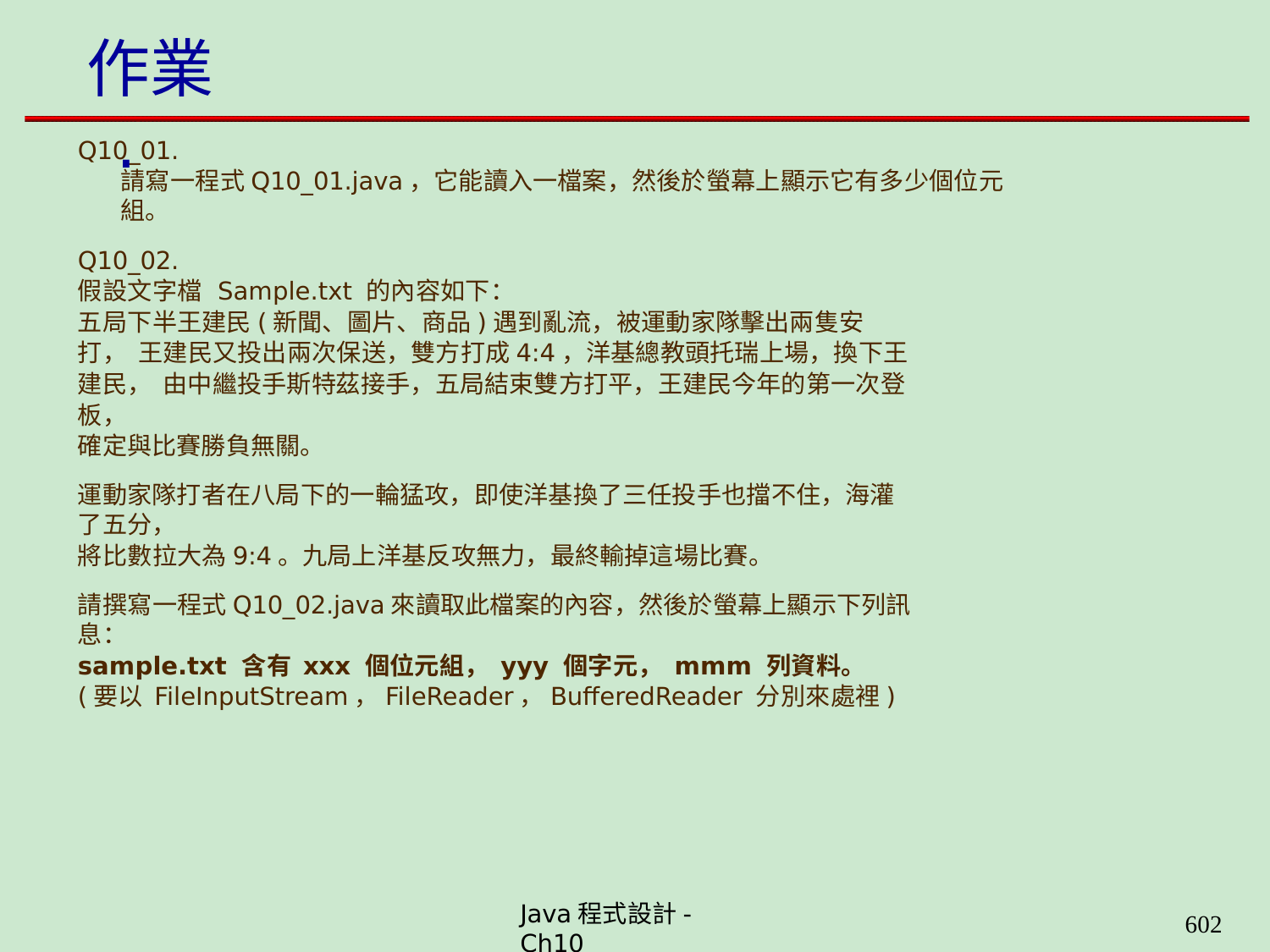

# 作業 .
Q10_01.
請寫一程式Q10_01.java，它能讀入一檔案，然後於螢幕上顯示它有多少個位元組。

Q10_02.
假設文字檔 Sample.txt 的內容如下：
五局下半王建民(新聞、圖片、商品)遇到亂流，被運動家隊擊出兩隻安打，  王建民又投出兩次保送，雙方打成4:4，洋基總教頭托瑞上場，換下王建民，  由中繼投手斯特茲接手，五局結束雙方打平，王建民今年的第一次登板，
確定與比賽勝負無關。

運動家隊打者在八局下的一輪猛攻，即使洋基換了三任投手也擋不住，海灌了五分，
將比數拉大為9:4。九局上洋基反攻無力，最終輸掉這場比賽。

請撰寫一程式Q10_02.java來讀取此檔案的內容，然後於螢幕上顯示下列訊息：
sample.txt 含有 xxx 個位元組， yyy 個字元， mmm 列資料。
(要以 FileInputStream，FileReader，BufferedReader 分別來處裡)
Java程式設計-Ch10
602